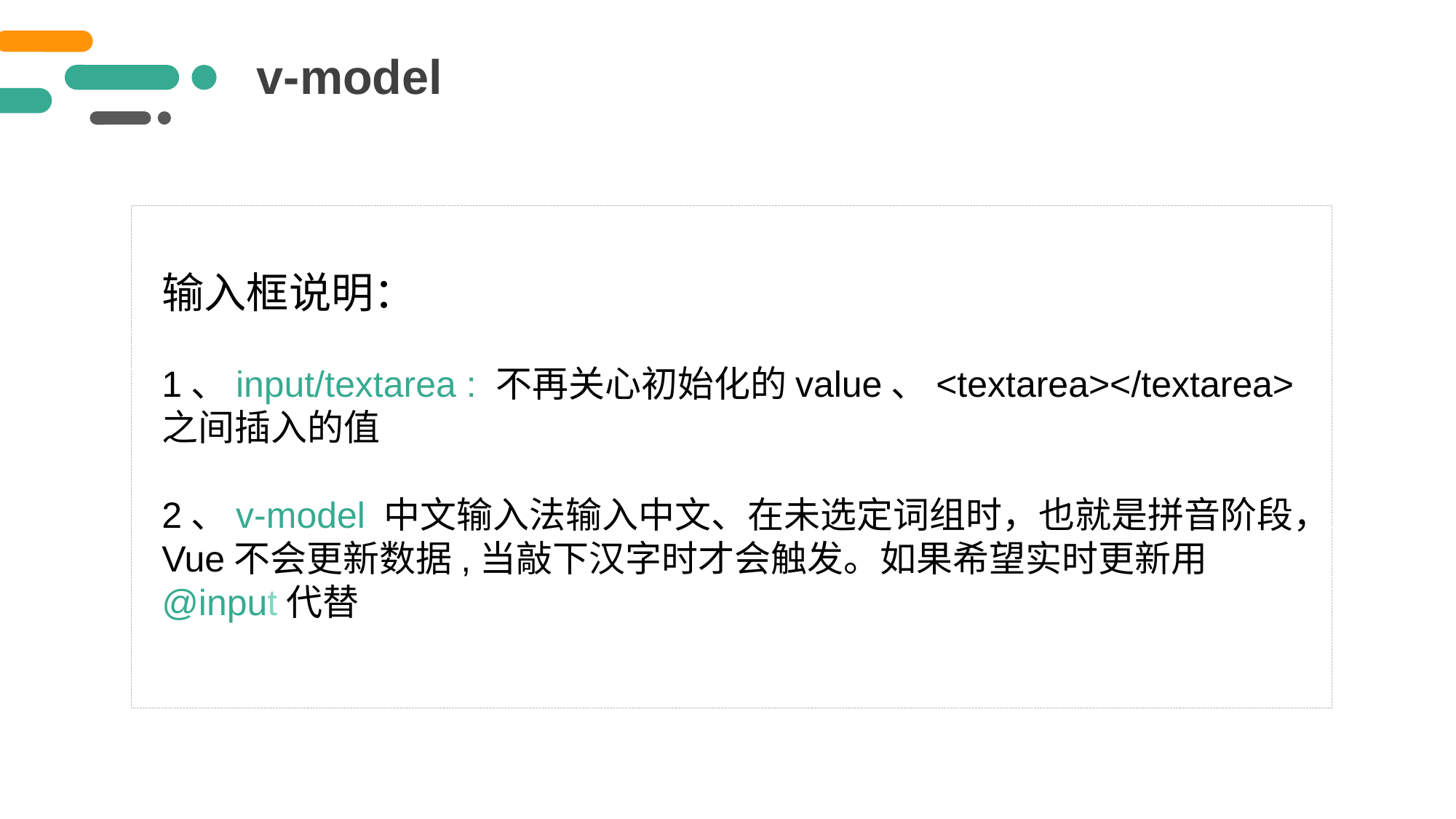

v-model

输入框说明：

1、input/textarea : 不再关心初始化的value、<textarea></textarea>之间插入的值

2、v-model 中文输入法输入中文、在未选定词组时，也就是拼音阶段，Vue不会更新数据,当敲下汉字时才会触发。如果希望实时更新用@input代替